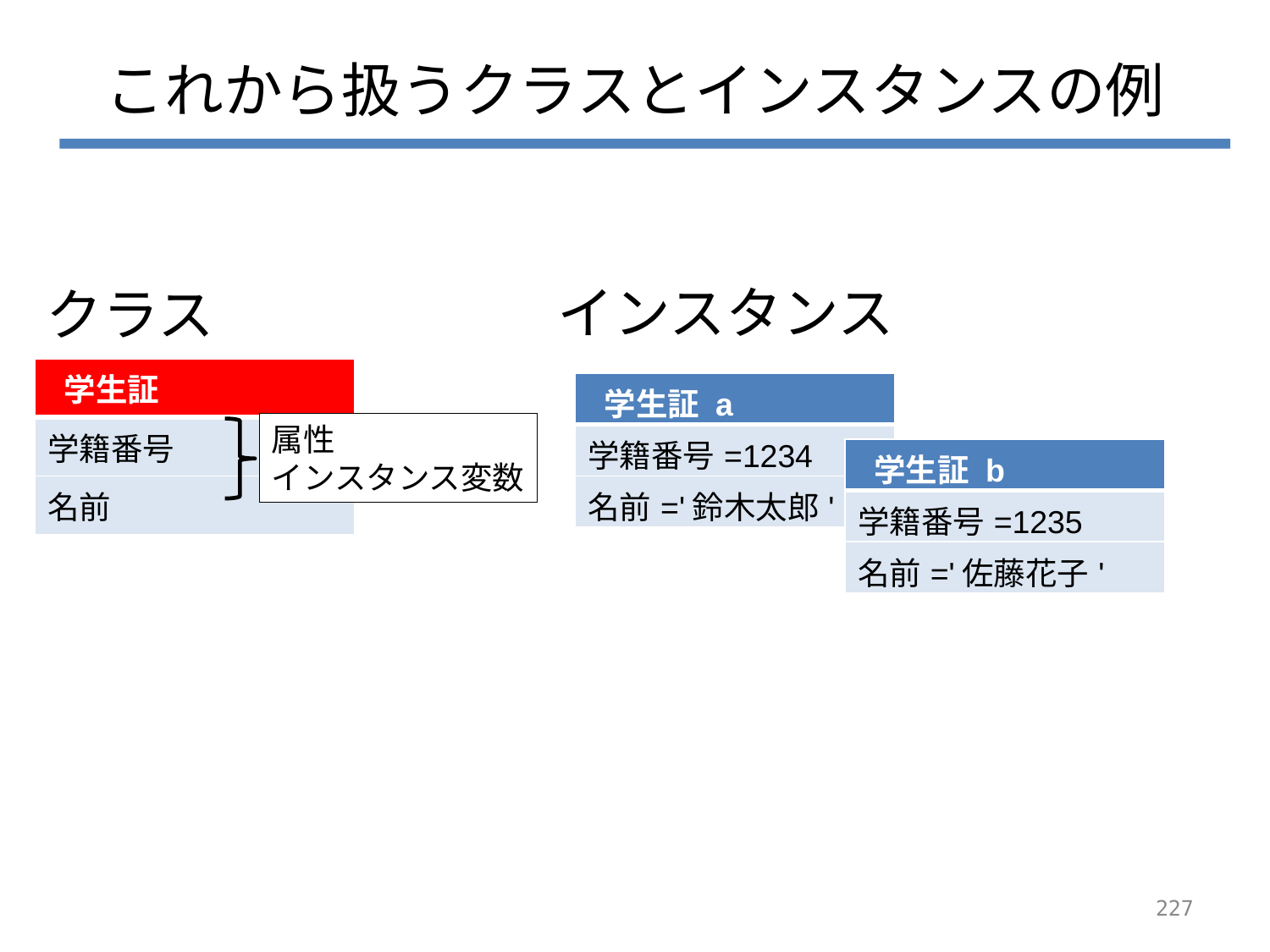

# これから扱うクラスとインスタンスの例
インスタンス
クラス
| 学生証 |
| --- |
| 学籍番号 |
| 名前 |
| 学生証 a |
| --- |
| 学籍番号=1234 |
| 名前='鈴木太郎' |
属性
インスタンス変数

| 学生証 b |
| --- |
| 学籍番号=1235 |
| 名前='佐藤花子' |
227